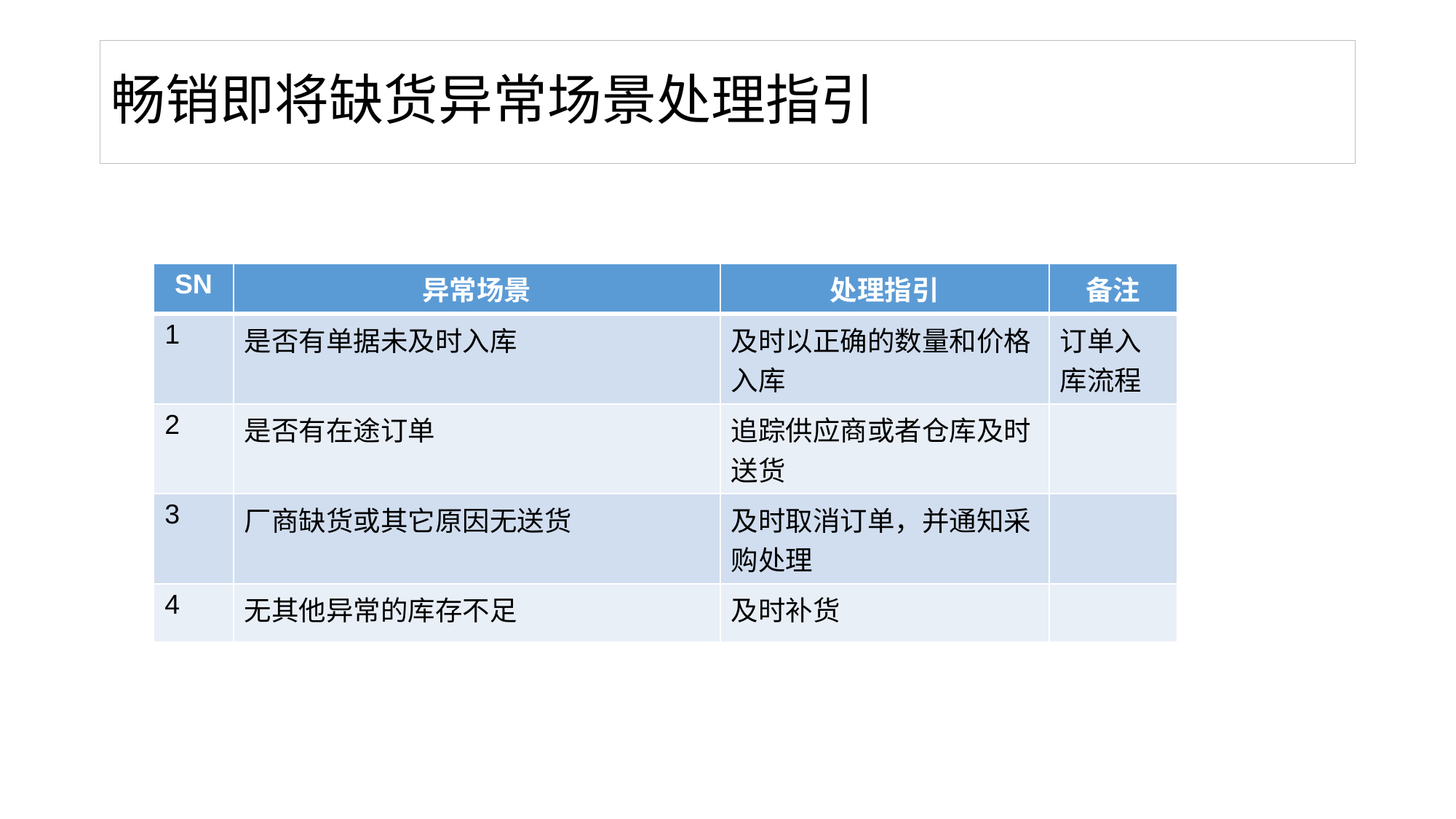

# 畅销即将缺货异常场景处理指引

| SN | 异常场景 | 处理指引 | 备注 |
| --- | --- | --- | --- |
| 1 | 是否有单据未及时入库 | 及时以正确的数量和价格入库 | 订单入库流程 |
| 2 | 是否有在途订单 | 追踪供应商或者仓库及时送货 |  |
| 3 | 厂商缺货或其它原因无送货 | 及时取消订单，并通知采购处理 |  |
| 4 | 无其他异常的库存不足 | 及时补货 |  |